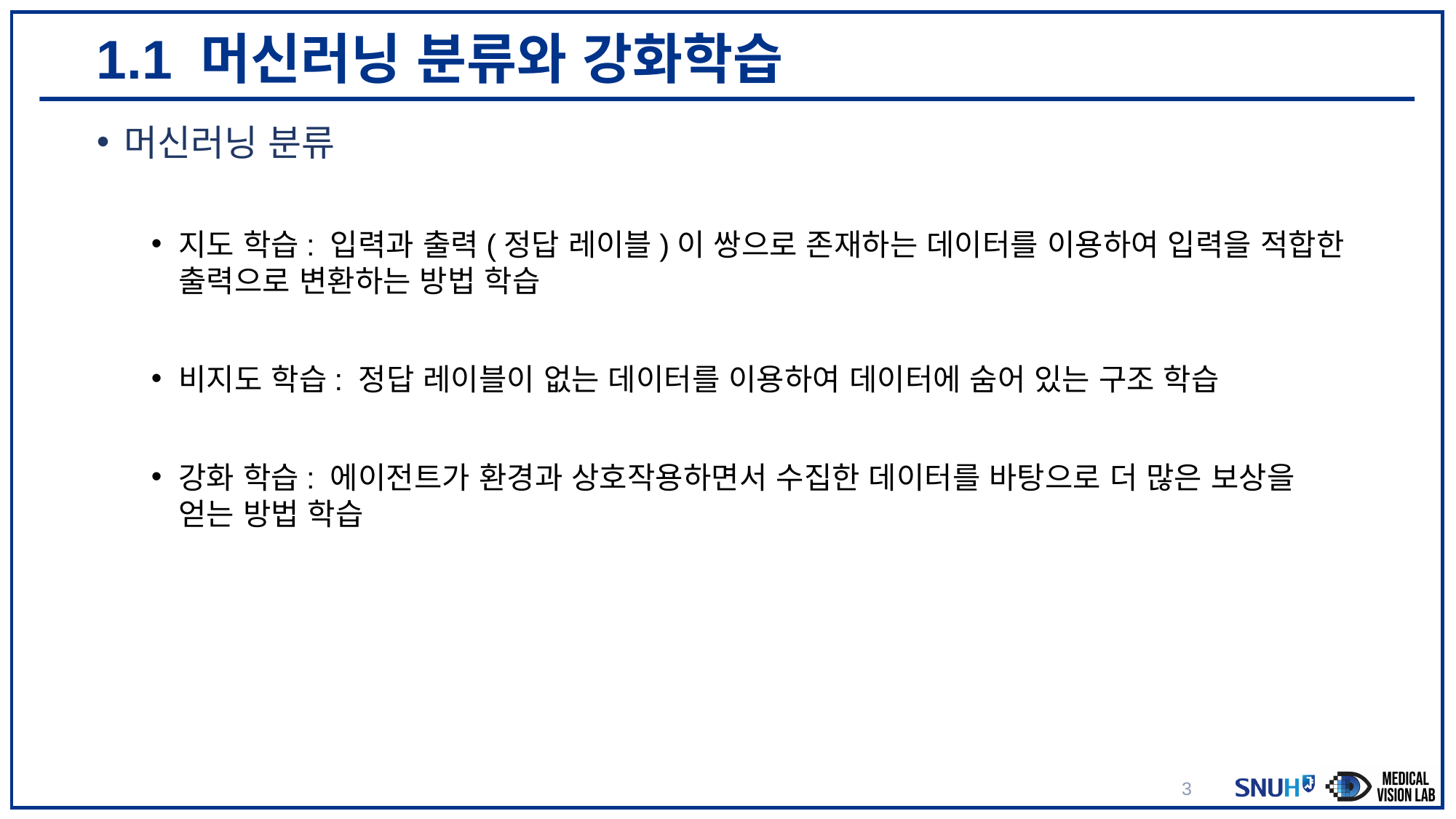

# 1.1 머신러닝 분류와 강화학습

머신러닝 분류

지도 학습: 입력과 출력(정답 레이블)이 쌍으로 존재하는 데이터를 이용하여 입력을 적합한 출력으로 변환하는 방법 학습

비지도 학습: 정답 레이블이 없는 데이터를 이용하여 데이터에 숨어 있는 구조 학습

강화 학습: 에이전트가 환경과 상호작용하면서 수집한 데이터를 바탕으로 더 많은 보상을 얻는 방법 학습

3